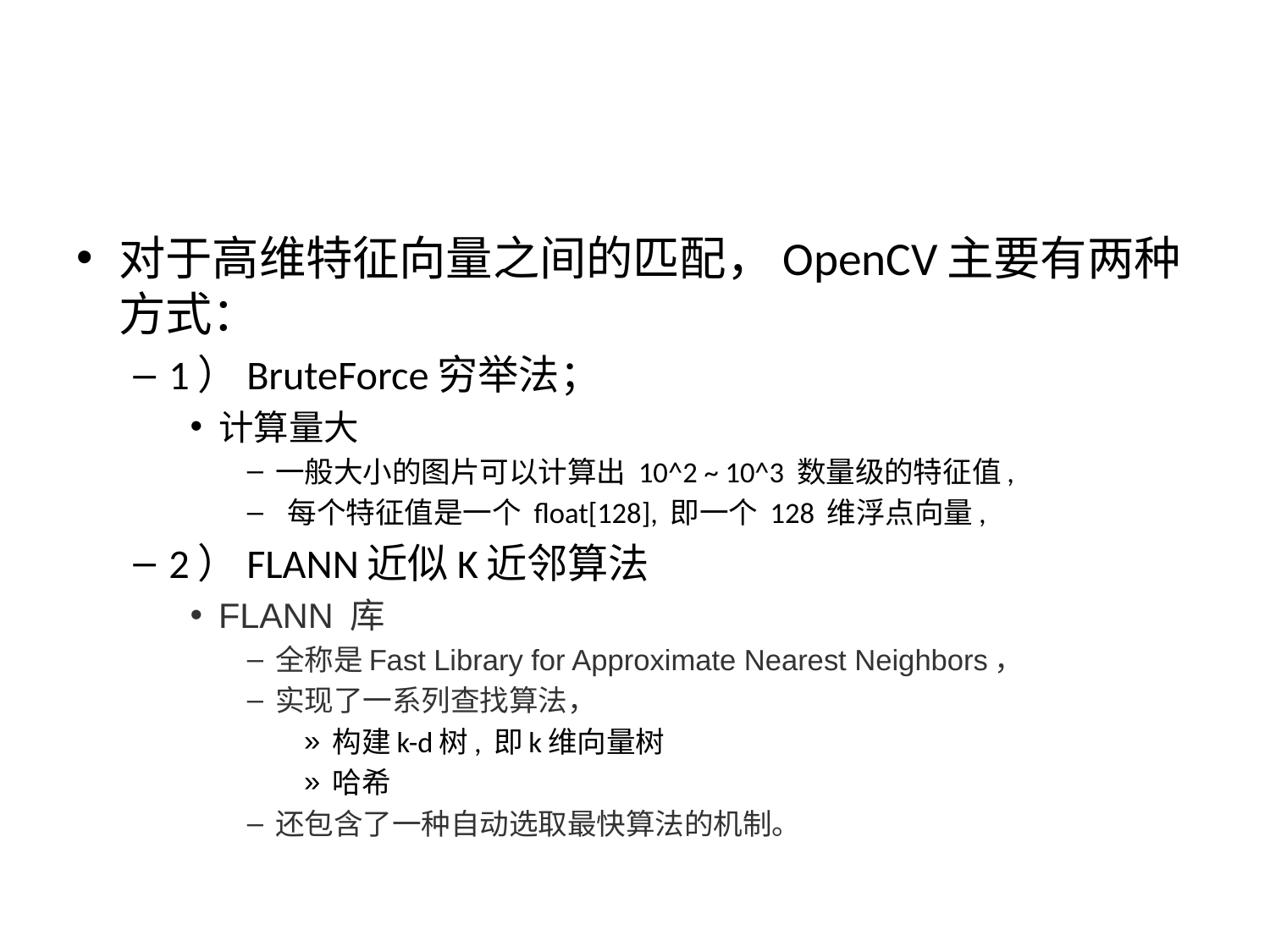

#
对于高维特征向量之间的匹配，OpenCV主要有两种方式：
1）BruteForce穷举法；
计算量大
一般大小的图片可以计算出 10^2 ~ 10^3 数量级的特征值,
 每个特征值是一个 float[128], 即一个 128 维浮点向量,
2）FLANN近似K近邻算法
FLANN 库
全称是Fast Library for Approximate Nearest Neighbors，
实现了一系列查找算法，
构建k-d树, 即k维向量树
哈希
还包含了一种自动选取最快算法的机制。